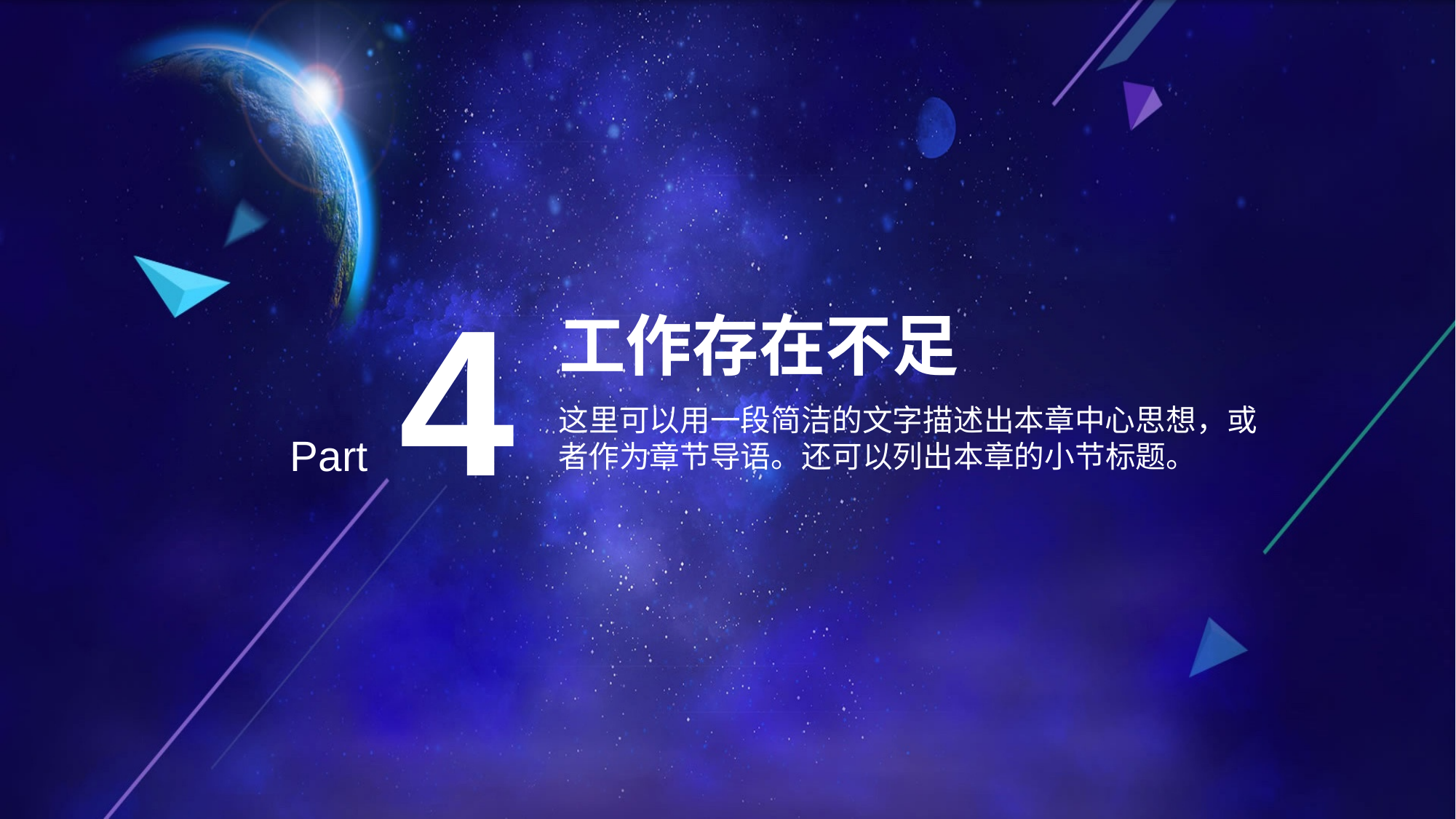

4
工作存在不足
这里可以用一段简洁的文字描述出本章中心思想，或者作为章节导语。还可以列出本章的小节标题。
Part